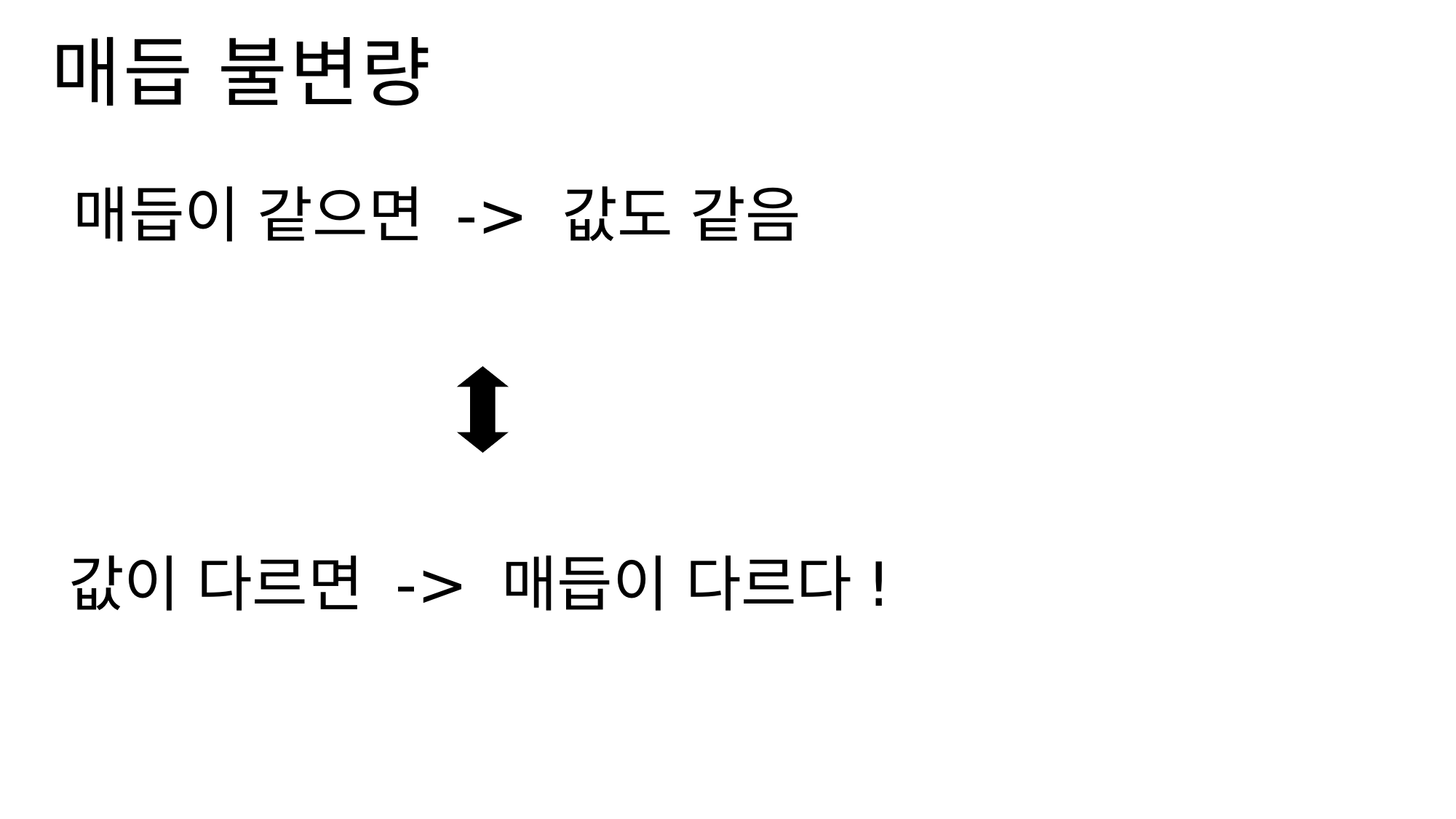

# 매듭 불변량
매듭이 같으면 -> 값도 같음

값이 다르면 -> 매듭이 다르다!